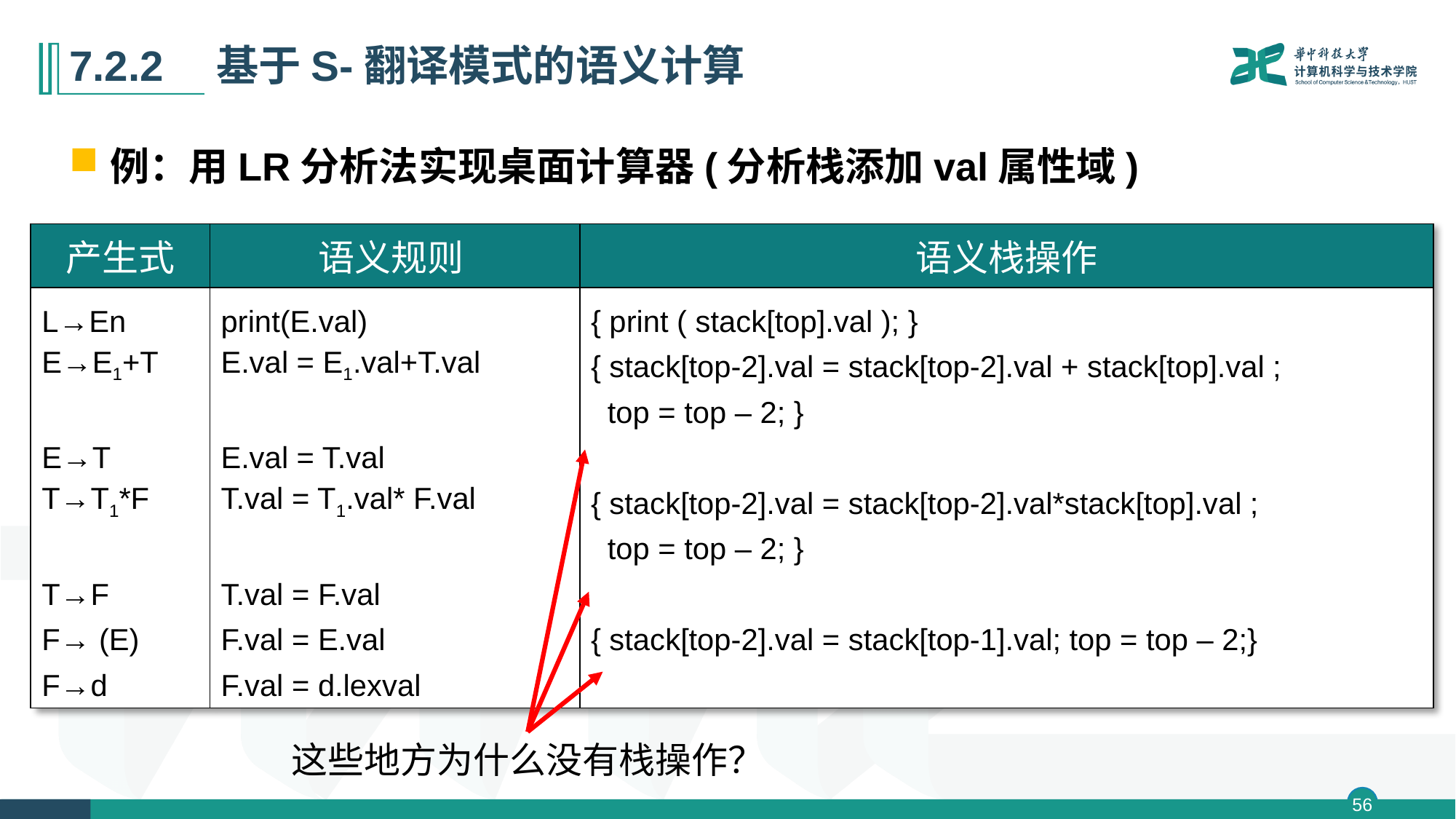

# 7.2.2　基于S-翻译模式的语义计算
例：用LR分析法实现桌面计算器(分析栈添加val属性域)
| 产生式 | 语义规则 | 语义栈操作 |
| --- | --- | --- |
| L→En E→E1+T E→T T→T1\*F T→F F→ (E) F→d | print(E.val) E.val = E1.val+T.val E.val = T.val T.val = T1.val\* F.val T.val = F.val F.val = E.val F.val = d.lexval | { print ( stack[top].val ); } { stack[top-2].val = stack[top-2].val + stack[top].val ; top = top – 2; } { stack[top-2].val = stack[top-2].val\*stack[top].val ; top = top – 2; } { stack[top-2].val = stack[top-1].val; top = top – 2;} |
这些地方为什么没有栈操作？